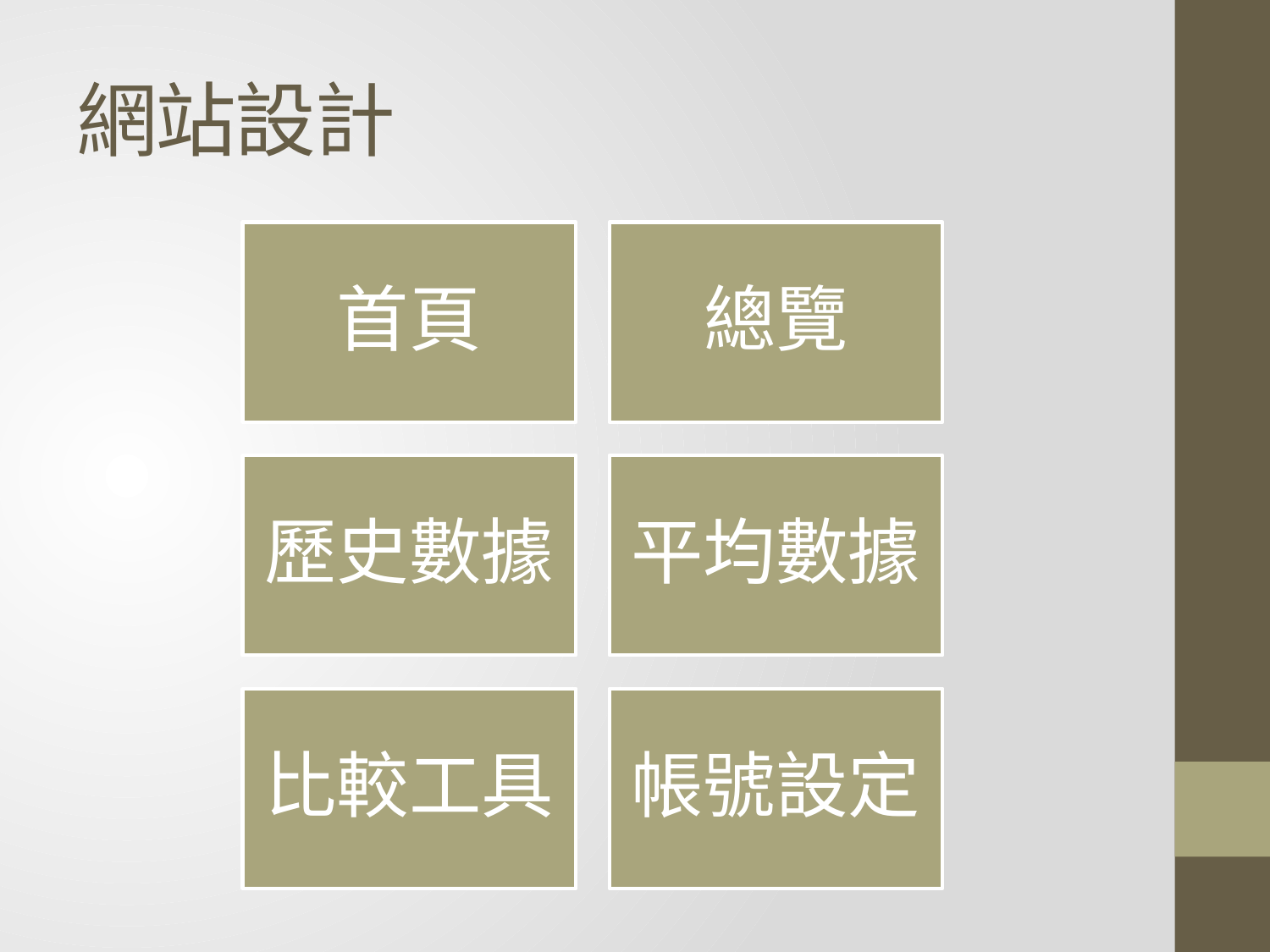

# 網站設計
首頁
總覽
歷史數據
平均數據
比較工具
帳號設定